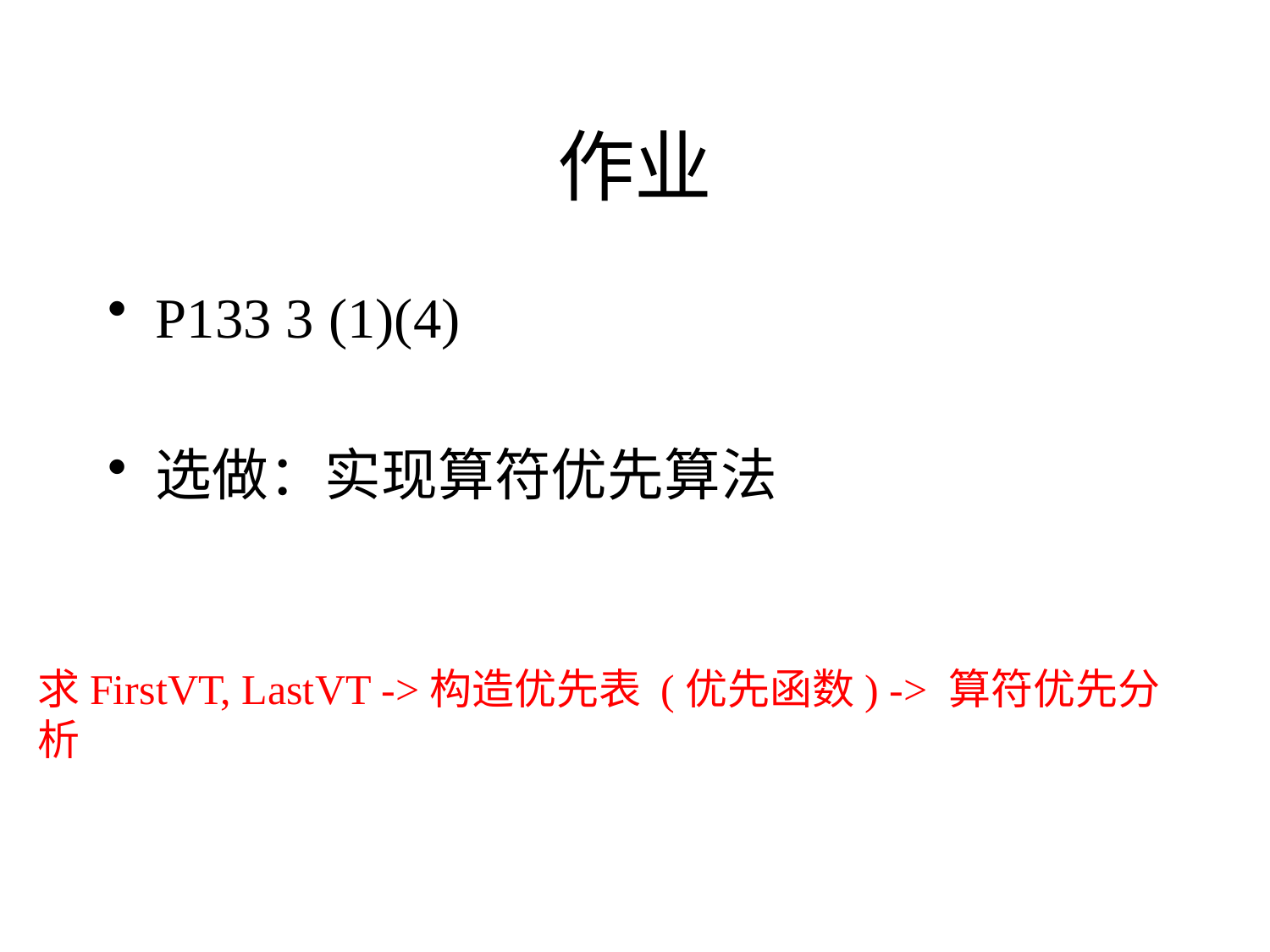

# 作业
P133 3 (1)(4)

选做：实现算符优先算法

求FirstVT, LastVT ->构造优先表 (优先函数) -> 算符优先分析